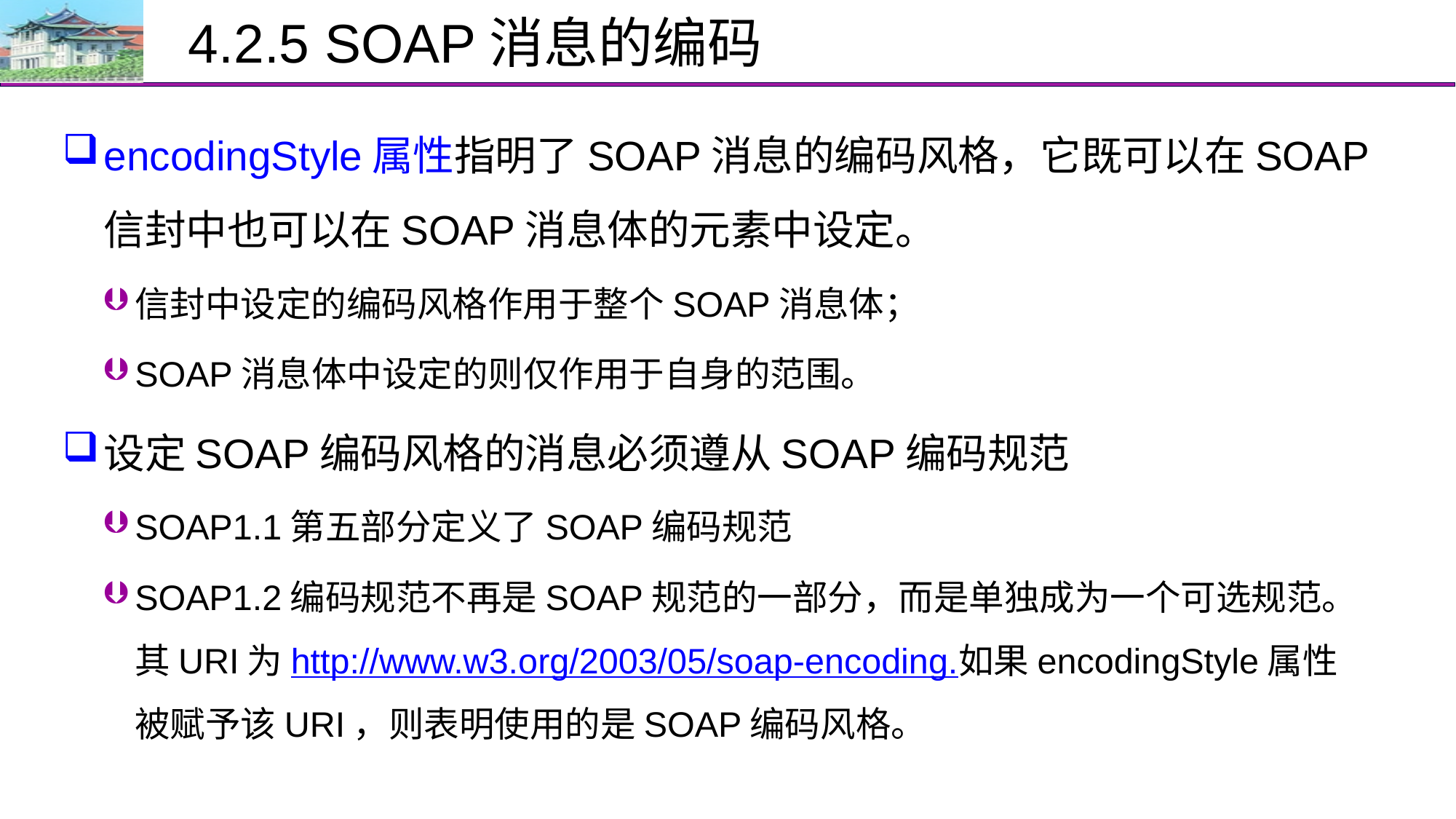

# 4.2.5 SOAP消息的编码
encodingStyle属性指明了SOAP消息的编码风格，它既可以在SOAP信封中也可以在SOAP消息体的元素中设定。
信封中设定的编码风格作用于整个SOAP消息体；
SOAP消息体中设定的则仅作用于自身的范围。
设定SOAP编码风格的消息必须遵从SOAP编码规范
SOAP1.1第五部分定义了SOAP编码规范
SOAP1.2编码规范不再是SOAP规范的一部分，而是单独成为一个可选规范。其URI为http://www.w3.org/2003/05/soap-encoding.如果encodingStyle属性被赋予该URI，则表明使用的是SOAP编码风格。